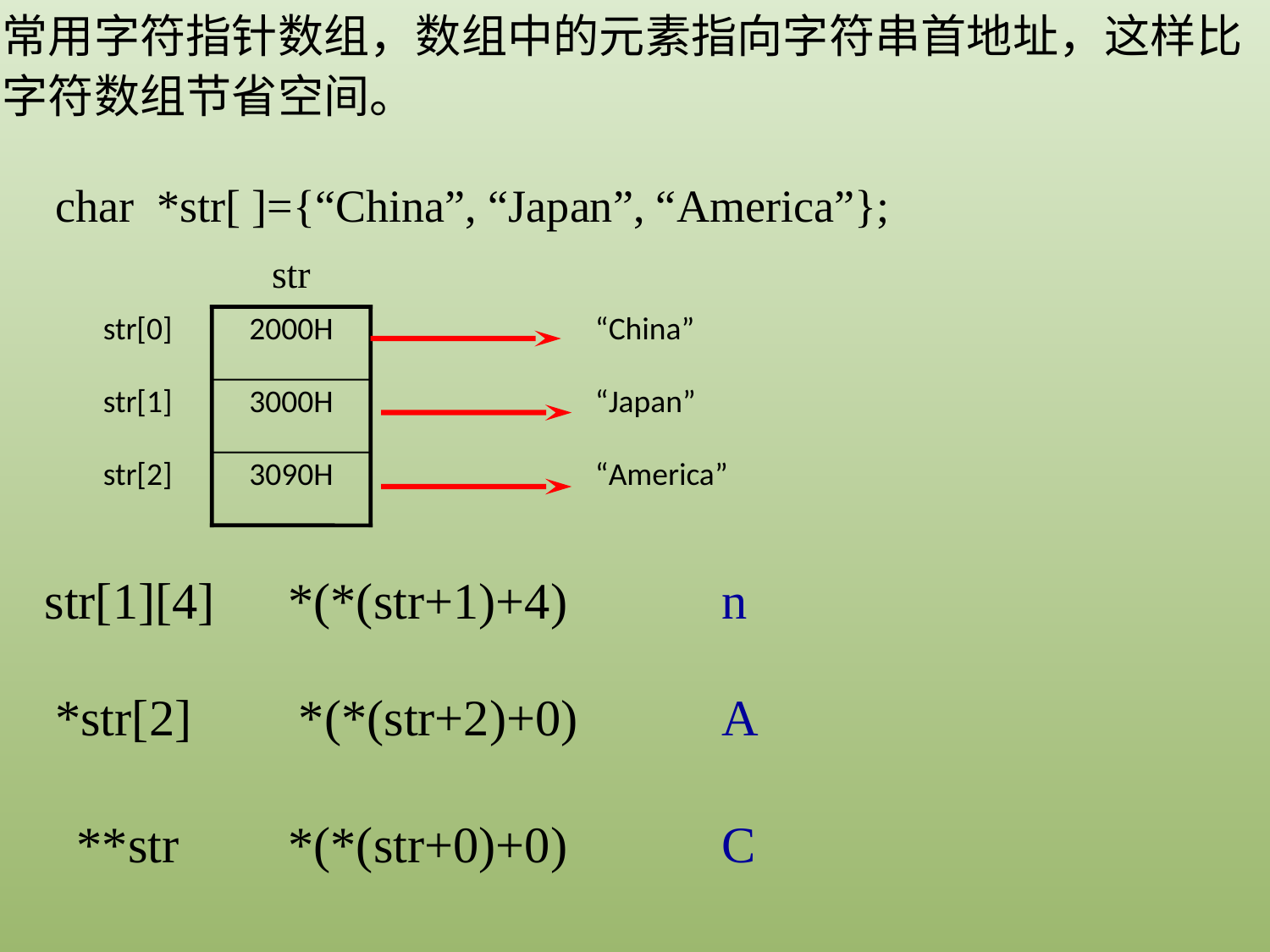

常用字符指针数组，数组中的元素指向字符串首地址，这样比字符数组节省空间。
char  *str[ ]={“China”, “Japan”, “America”};
str
str[0]

2000H

“China”

str[1]

3000H

“Japan”

str[2]

3090H

“America”

str[1][4]
*(*(str+1)+4)
n
*str[2]
*(*(str+2)+0)
A
**str
*(*(str+0)+0)
C
512